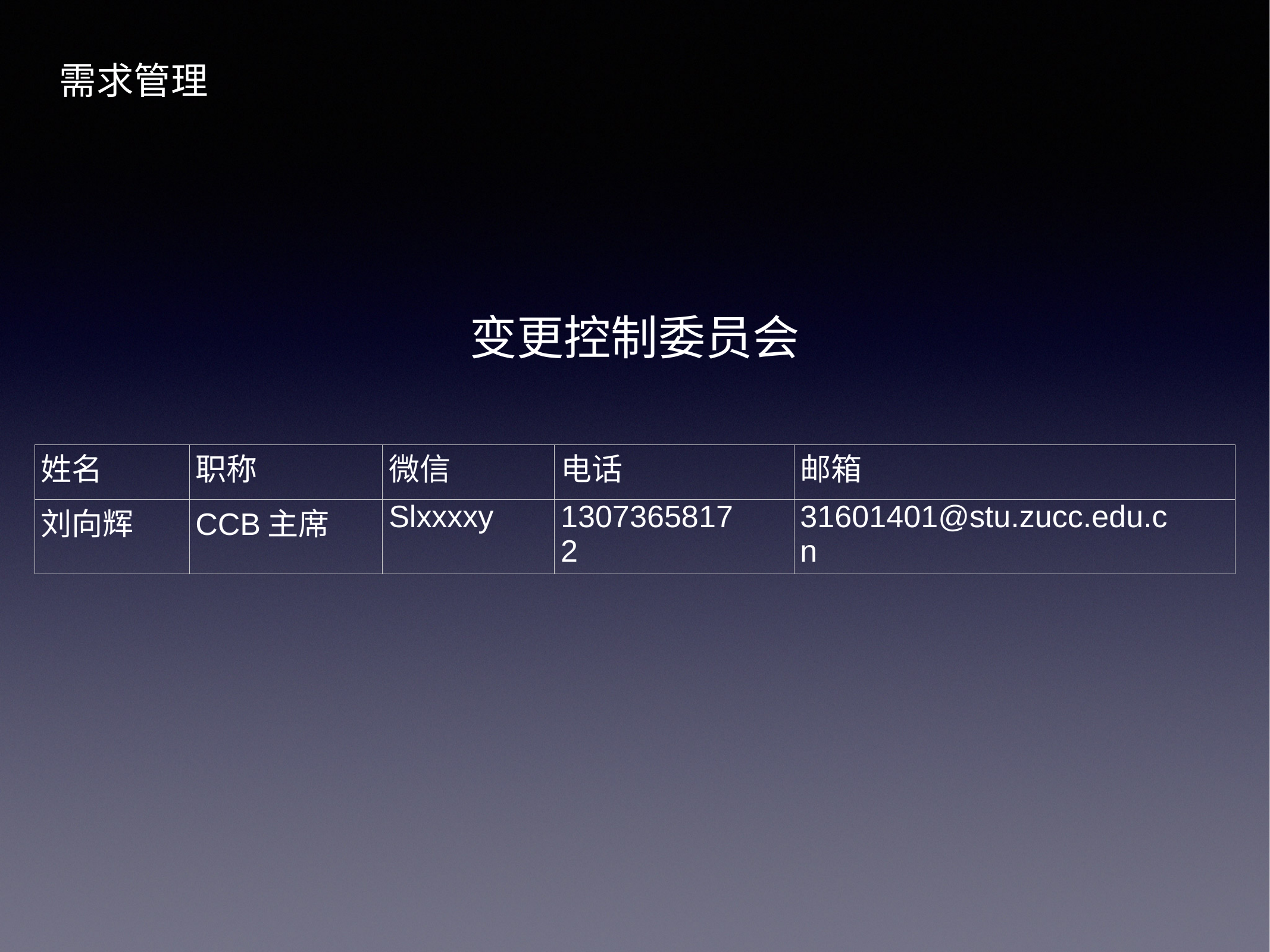

需求管理
变更控制委员会
| 姓名 | 职称 | 微信 | 电话 | 邮箱 |
| --- | --- | --- | --- | --- |
| 刘向辉 | CCB主席 | Slxxxxy | 13073658172 | 31601401@stu.zucc.edu.cn |